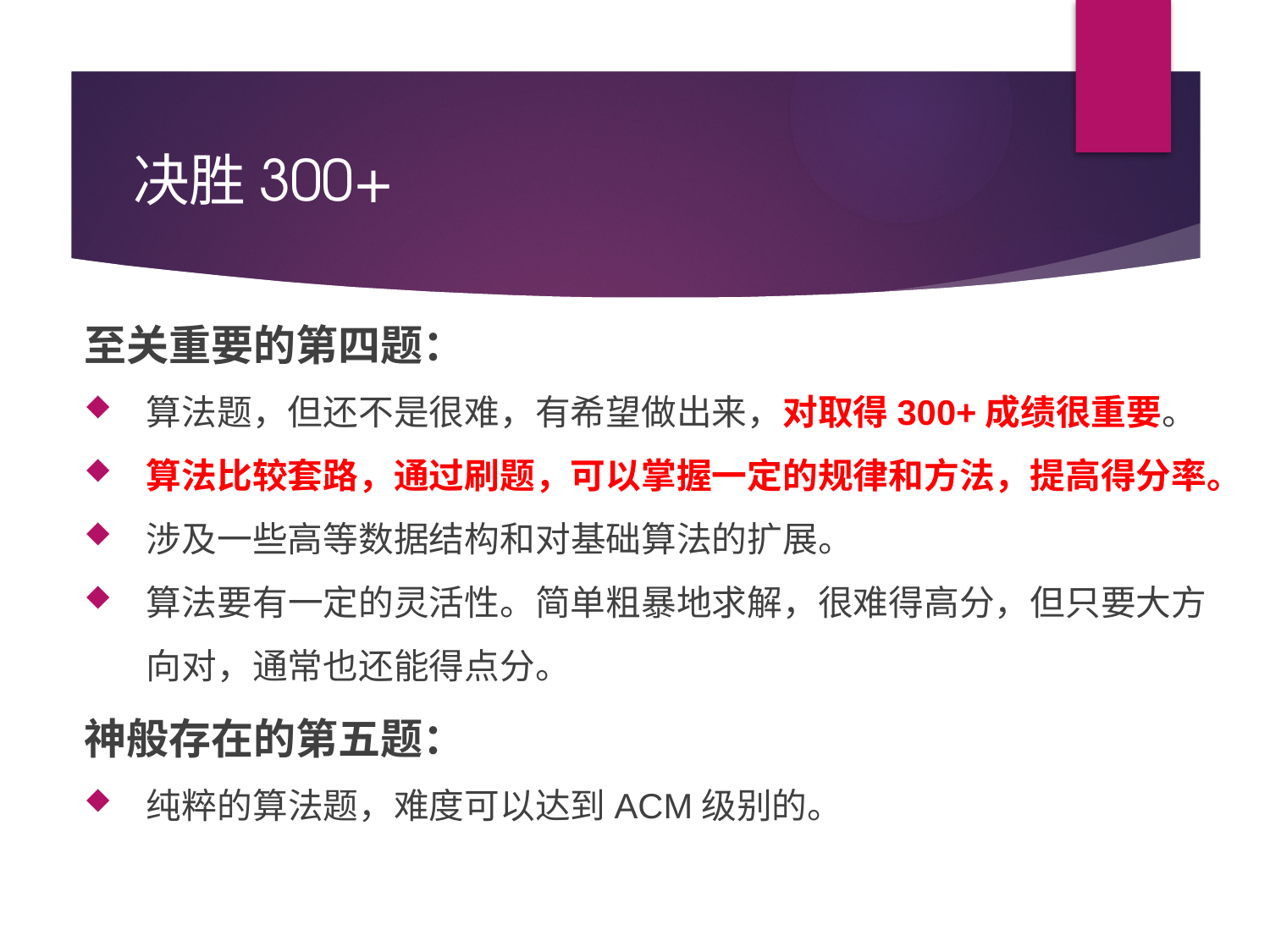

# 决胜300+
至关重要的第四题：
算法题，但还不是很难，有希望做出来，对取得300+成绩很重要。
算法比较套路，通过刷题，可以掌握一定的规律和方法，提高得分率。
涉及一些高等数据结构和对基础算法的扩展。
算法要有一定的灵活性。简单粗暴地求解，很难得高分，但只要大方向对，通常也还能得点分。
神般存在的第五题：
纯粹的算法题，难度可以达到ACM级别的。